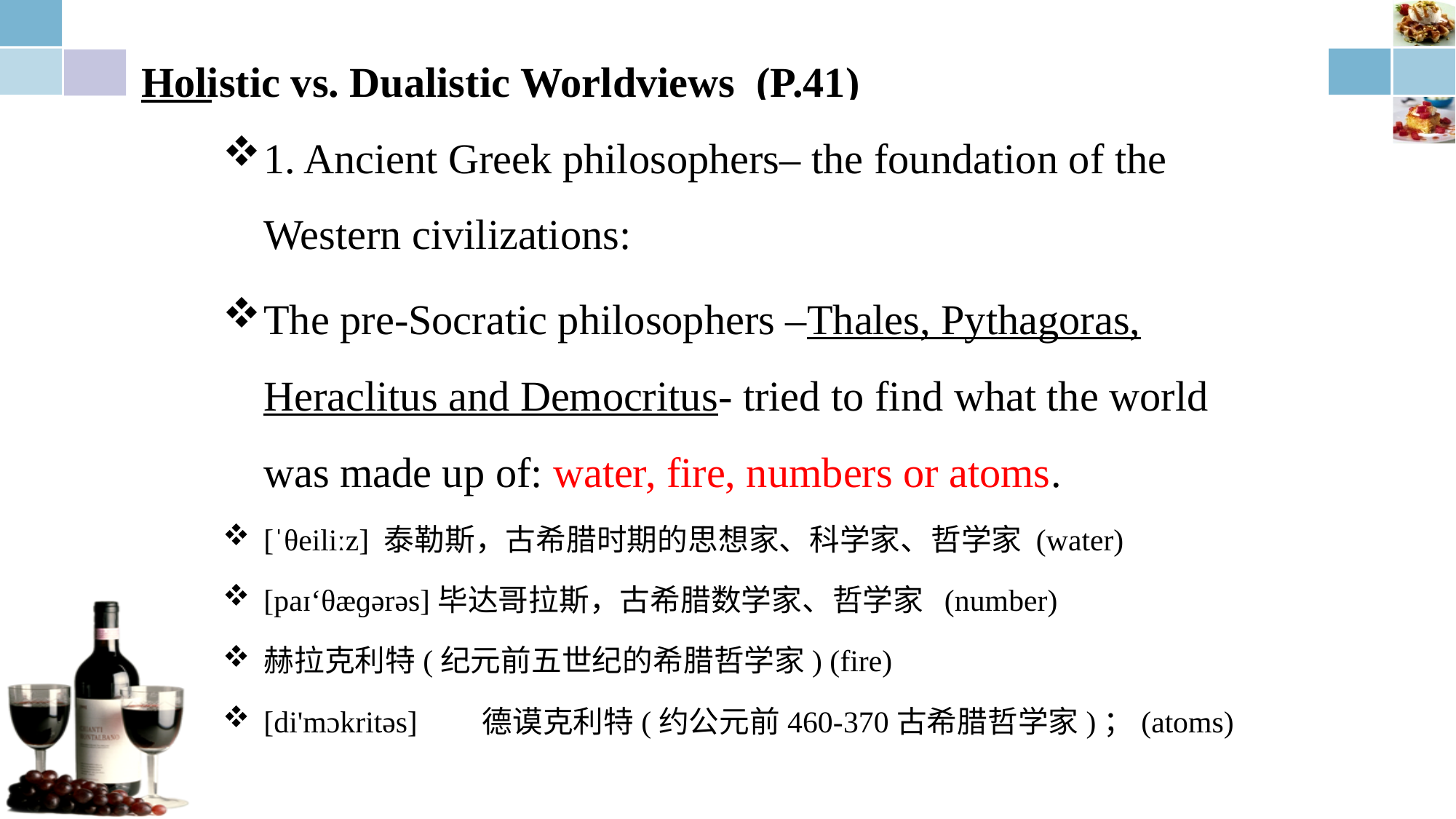

# Holistic vs. Dualistic Worldviews  (P.41)
1. Ancient Greek philosophers– the foundation of the Western civilizations:
The pre-Socratic philosophers –Thales, Pythagoras, Heraclitus and Democritus- tried to find what the world was made up of: water, fire, numbers or atoms.
[ˈθeiliːz] 泰勒斯，古希腊时期的思想家、科学家、哲学家 (water)
[paɪ‘θæɡərəs]毕达哥拉斯，古希腊数学家、哲学家  (number)
赫拉克利特(纪元前五世纪的希腊哲学家) (fire)
[di'mɔkritəs]	德谟克利特(约公元前460-370古希腊哲学家)；(atoms)